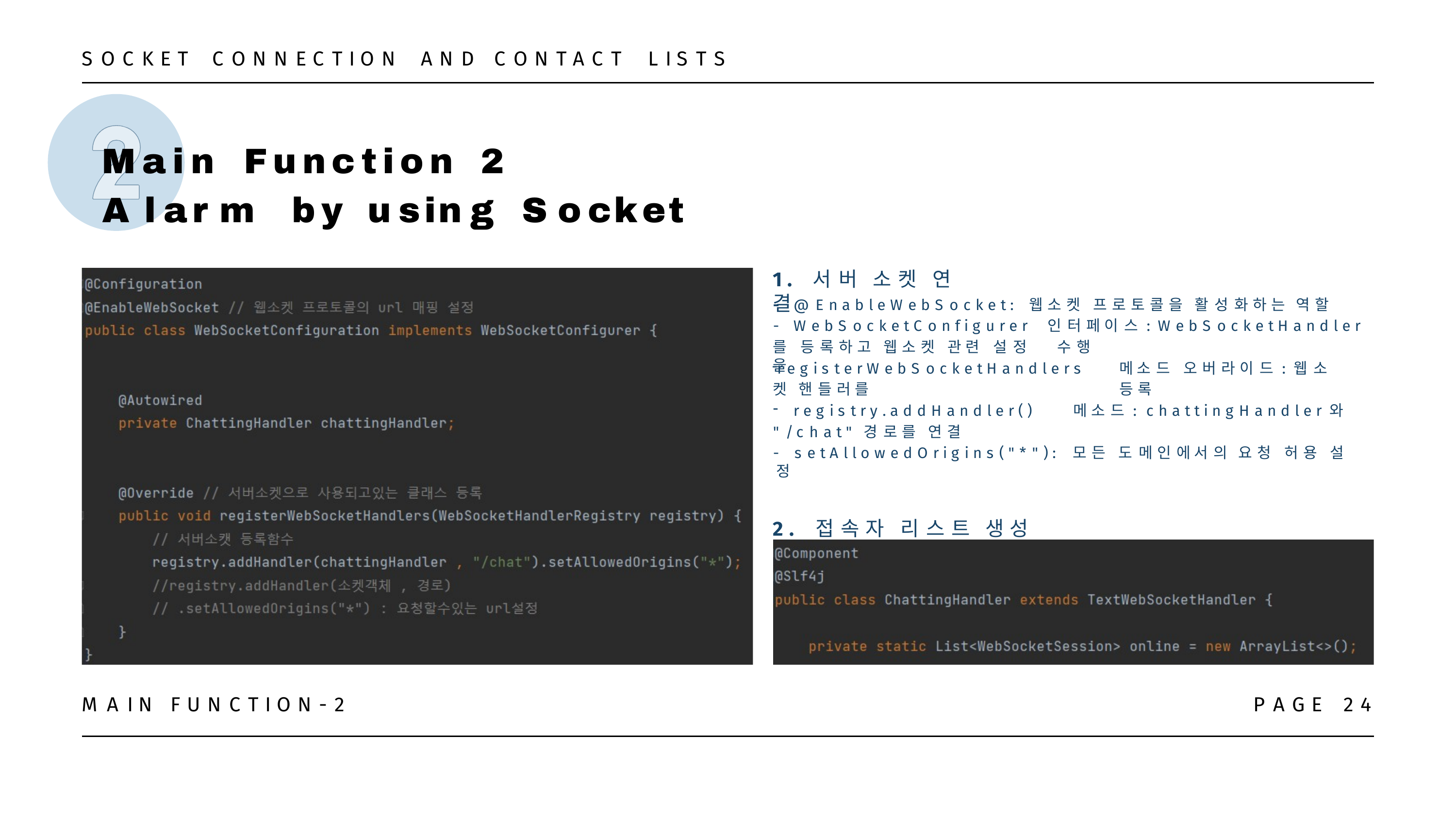

S O C K E T	C O N N E C T I O N	A N D	C O N T A C T	L I S T S

# Main	Function	2  Alarm	by	using	Socket
1 .	서 버	소 켓	연 결

-	@ E n a b l e W e b S o c k e t :	웹 소 켓	프 로 토 콜 을	활 성 화 하 는	역 할
-	W e b S o c k e t C o n f i g u r e r	인 터 페 이 스 :	W e b S o c k e t H a n d l e r
수 행
를	등 록 하 고	웹 소 켓	관 련	설 정 을
r e g i s t e r W e b S o c k e t H a n d l e r s	메 소 드	오 버 라 이 드 :	웹 소 켓  핸 들 러 를	등 록
r e g i s t r y . a d d H a n d l e r ( )	메 소 드 :	c h a t t i n g H a n d l e r 와
" /  c h a t "	경 로 를	연 결
-	s e t A l l o w e d O r i g i n s ( " * " ) :	모 든	도 메 인 에 서 의	요 청	허 용	설 정

2 .	접 속 자	리 스 트	생 성

M A I N
F U N C T I O N - 2
P A G E	2 4